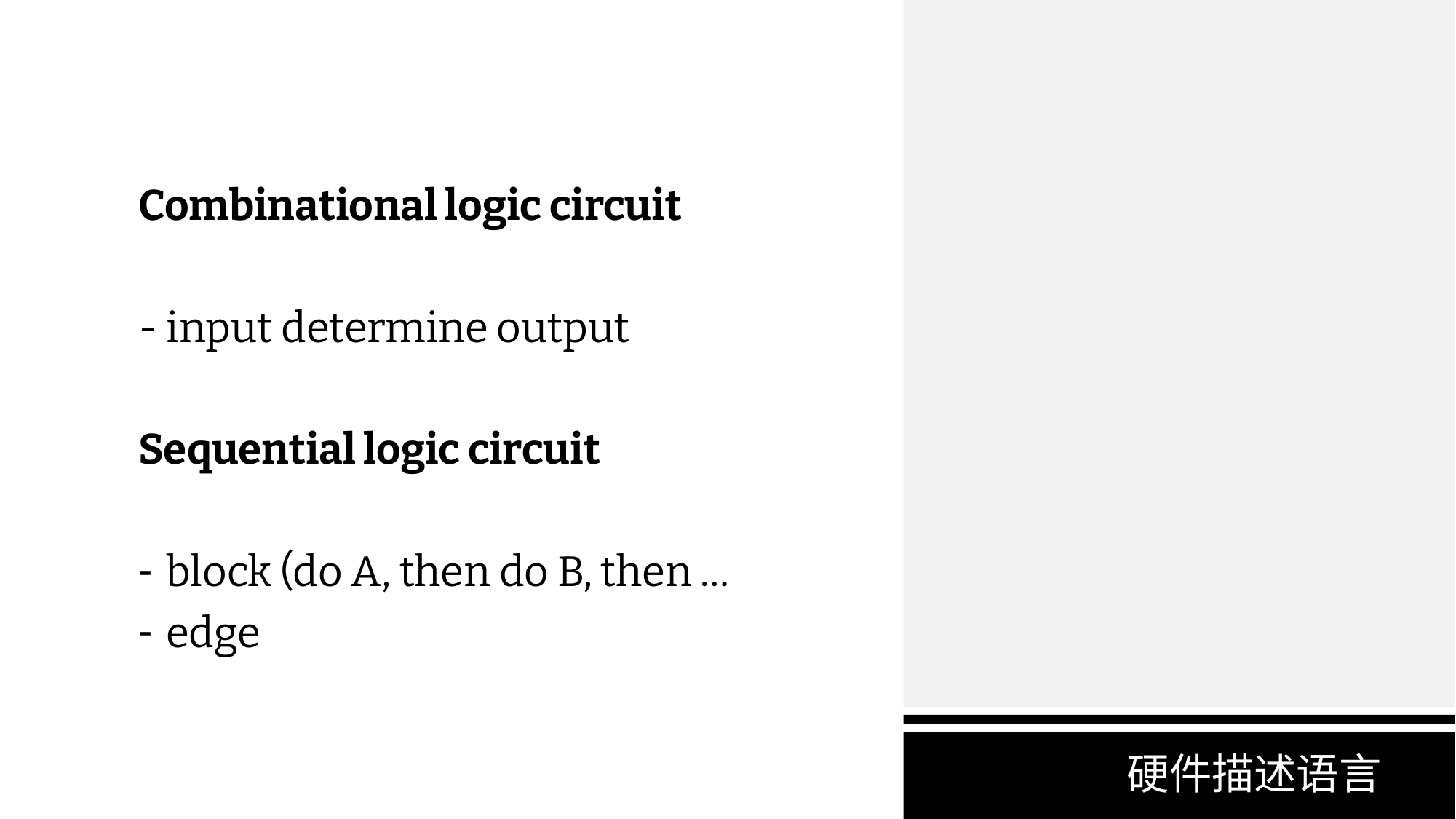

Combinational logic circuit

- input determine output

Sequential logic circuit

block (do A, then do B, then …
edge

硬件描述语言